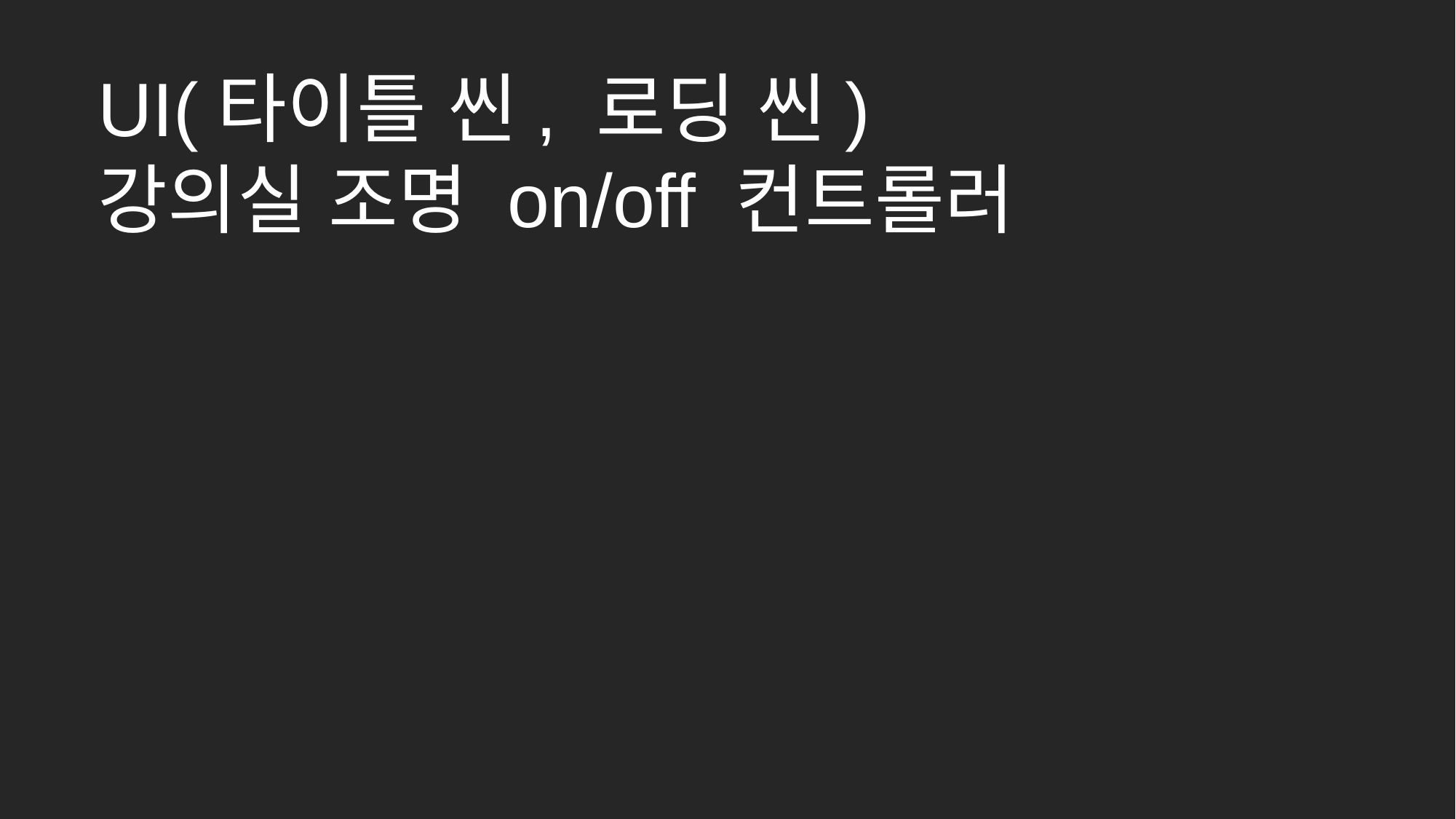

UI(타이틀 씬, 로딩 씬)
강의실 조명 on/off 컨트롤러